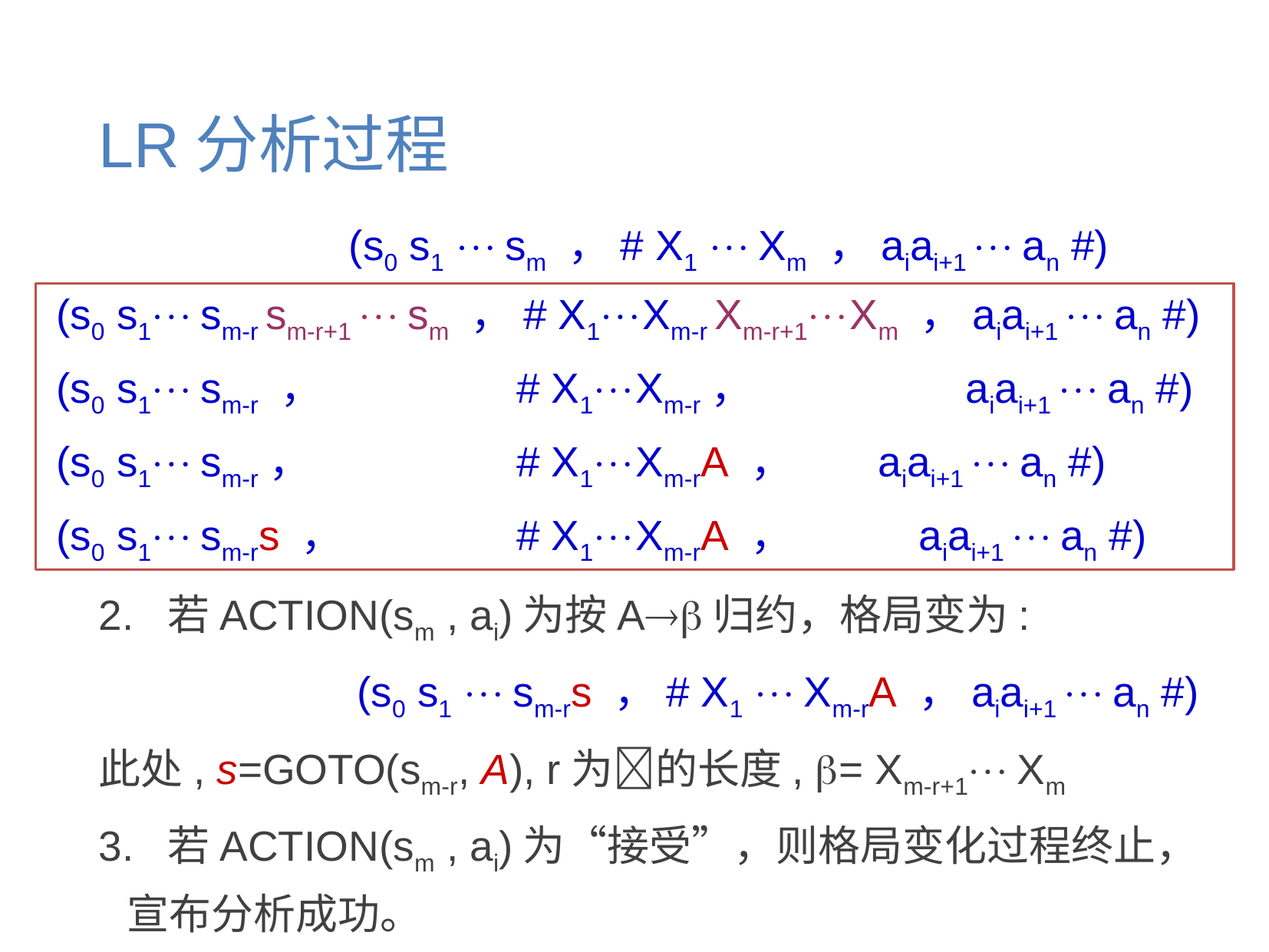

(s0 s1… sm-r sm-r+1 … sm ，# X1…Xm-r Xm-r+1…Xm ，aiai+1 … an #)
# LR分析过程
			(s0 s1 … sm ，# X1 … Xm ，aiai+1 … an #)
分析器根据ACTION(sm , ai)确定下一步动作
1.  若ACTION(sm , ai)为移进，且s为下一状态，则格局变为:
			(s0 s1 … sms ，# X1 … Xmai，ai+1 … an #)
2.  若ACTION(sm , ai)为按A→β归约，格局变为:
			(s0 s1 … sm-rs ，# X1 … Xm-rA ，aiai+1 … an #)
此处, s=GOTO(sm-r, A), r为β的长度, β= Xm-r+1… Xm
3.  若ACTION(sm , ai)为“接受”，则格局变化过程终止，宣布分析成功。
4. 若ACTION(sm , ai)为“报错”，则格局变化过程终止，报告错误。
(s0 s1… sm-r sm-r+1 … sm ，# X1…Xm-r Xm-r+1…Xm ，aiai+1 … an #)
(s0 s1… sm-r ，		# X1…Xm-r，	          aiai+1 … an #)
(s0 s1… sm-r，		# X1…Xm-rA ，        aiai+1 … an #)
(s0 s1… sm-rs ，		# X1…Xm-rA ，	     aiai+1 … an #)